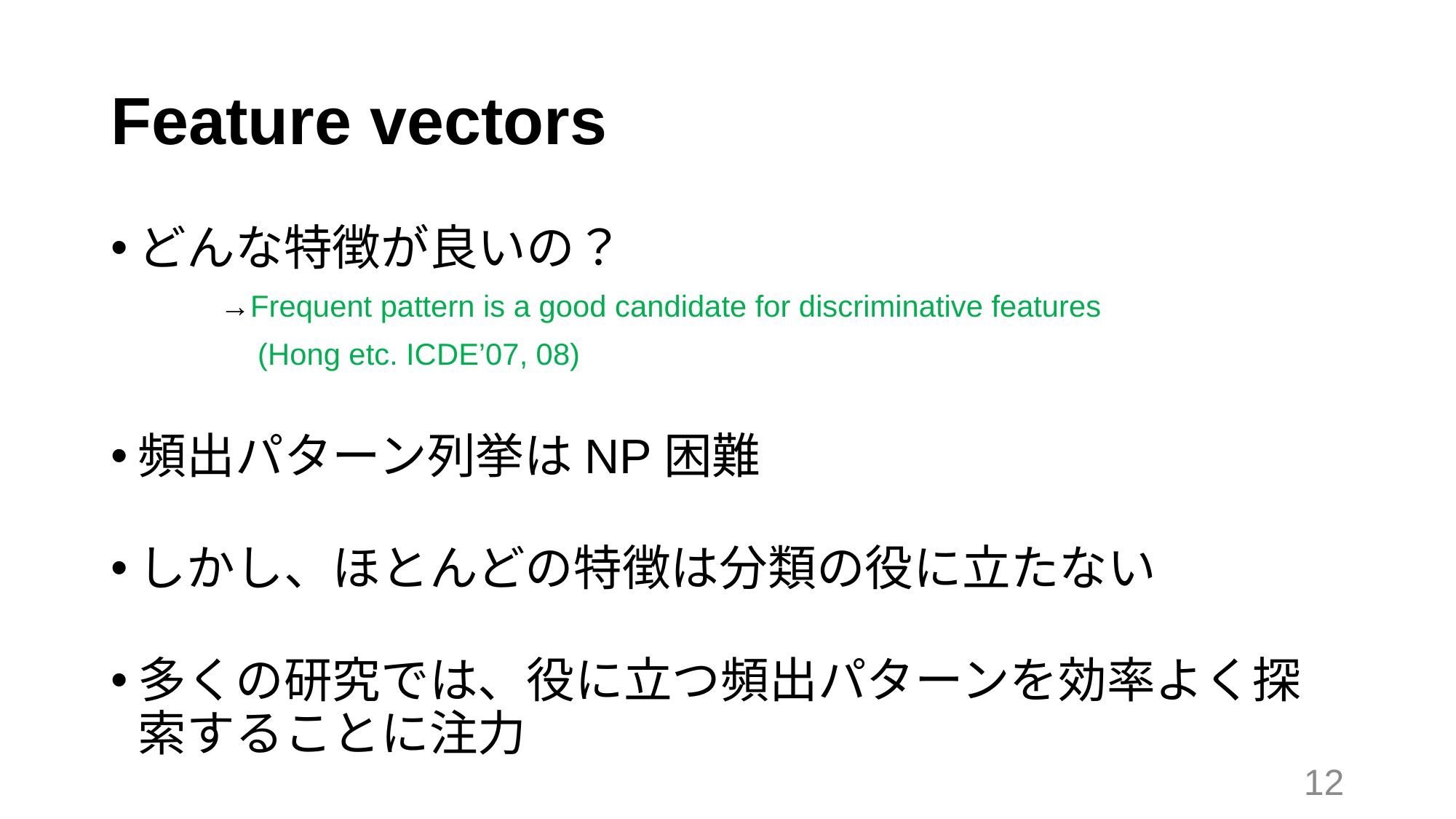

# Feature vectors
どんな特徴が良いの？
	→Frequent pattern is a good candidate for discriminative features
	　(Hong etc. ICDE’07, 08)

頻出パターン列挙はNP困難

しかし、ほとんどの特徴は分類の役に立たない

多くの研究では、役に立つ頻出パターンを効率よく探索することに注力

12